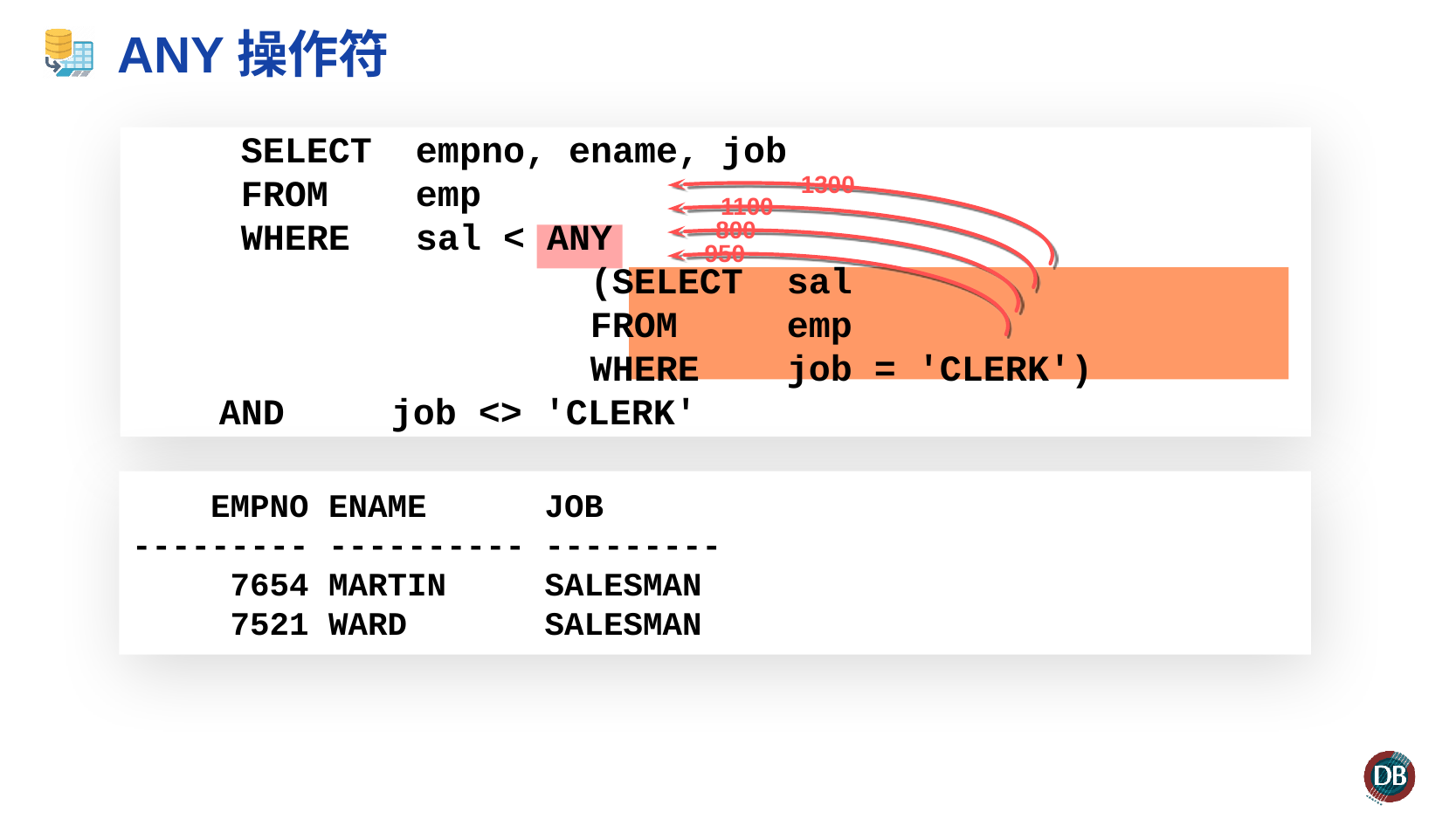

# ANY操作符

     SELECT  empno, ename, job
     FROM    emp
     WHERE   sal < ANY
  			(SELECT	sal
   			FROM	emp
  			WHERE	job = 'CLERK')
    AND	    job <> 'CLERK'
1300
1100

800

950

    EMPNO ENAME      JOB
--------- ---------- ---------
     7654 MARTIN     SALESMAN
     7521 WARD       SALESMAN